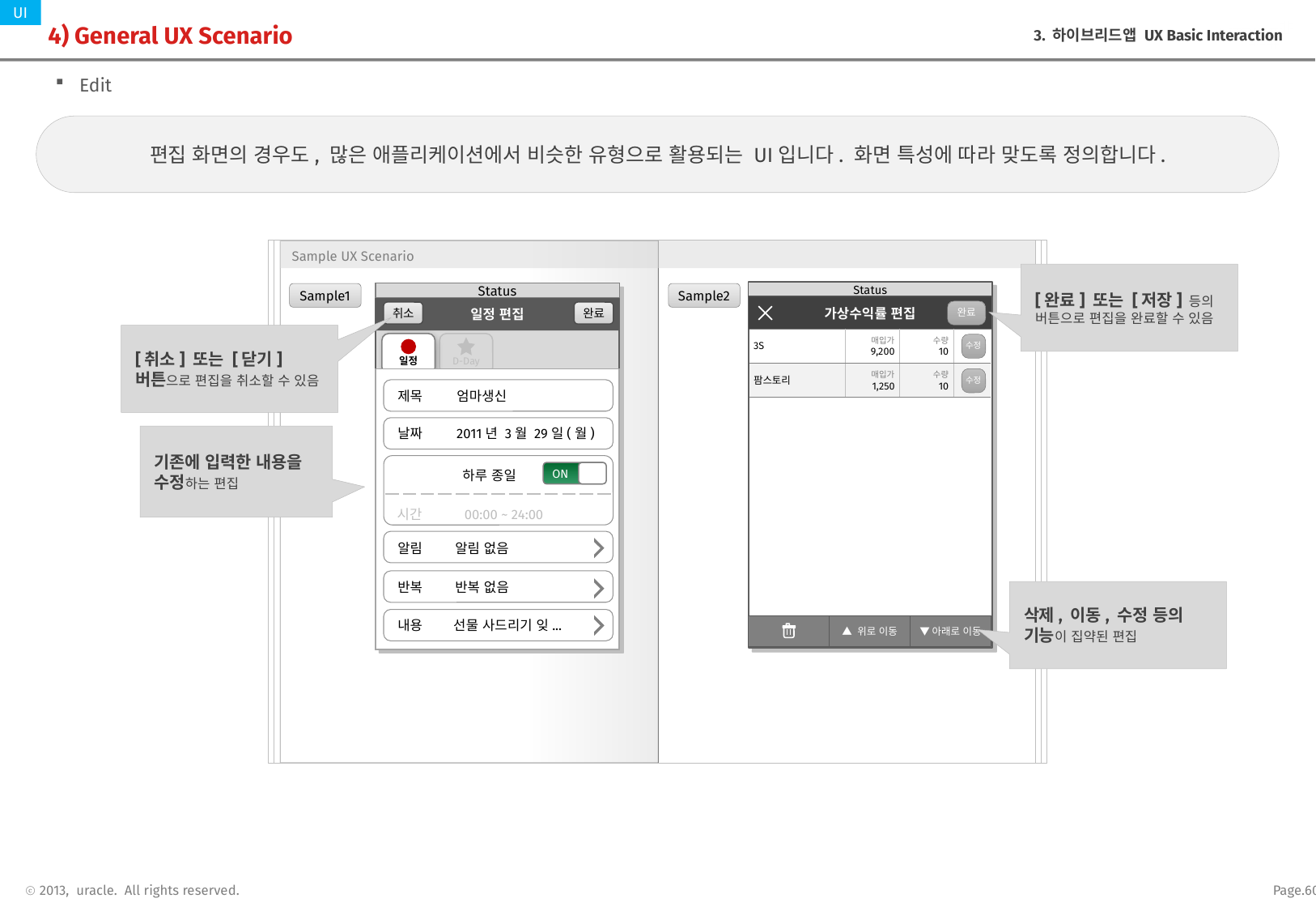

# 4) General UX Scenario
3. 하이브리드앱 UX Basic Interaction
Edit
편집 화면의 경우도, 많은 애플리케이션에서 비슷한 유형으로 활용되는 UI입니다. 화면 특성에 따라 맞도록 정의합니다.
[완료] 또는 [저장] 등의 버튼으로 편집을 완료할 수 있음
Status
가상수익률 편집
완료

Status
Sample1
Sample2
일정 편집
취소
완료
[취소] 또는 [닫기] 버튼으로 편집을 취소할 수 있음
| 3S | 매입가 9,200 | 수량 10 |  |
| --- | --- | --- | --- |
| 팜스토리 | 매입가 1,250 | 수량 10 |  |
일정

D-Day

수정

수정

제목        엄마생신
날짜        2011년 3월 29일(월)
기존에 입력한 내용을 수정하는 편집
| 하루 종일 |
| --- |
| 시간 00:00 ~ 24:00 |

ON

알림        알림 없음
반복        반복 없음

삭제, 이동, 수정 등의 기능이 집약된 편집
내용        선물 사드리기 잊...

▲ 위로 이동
▼아래로 이동